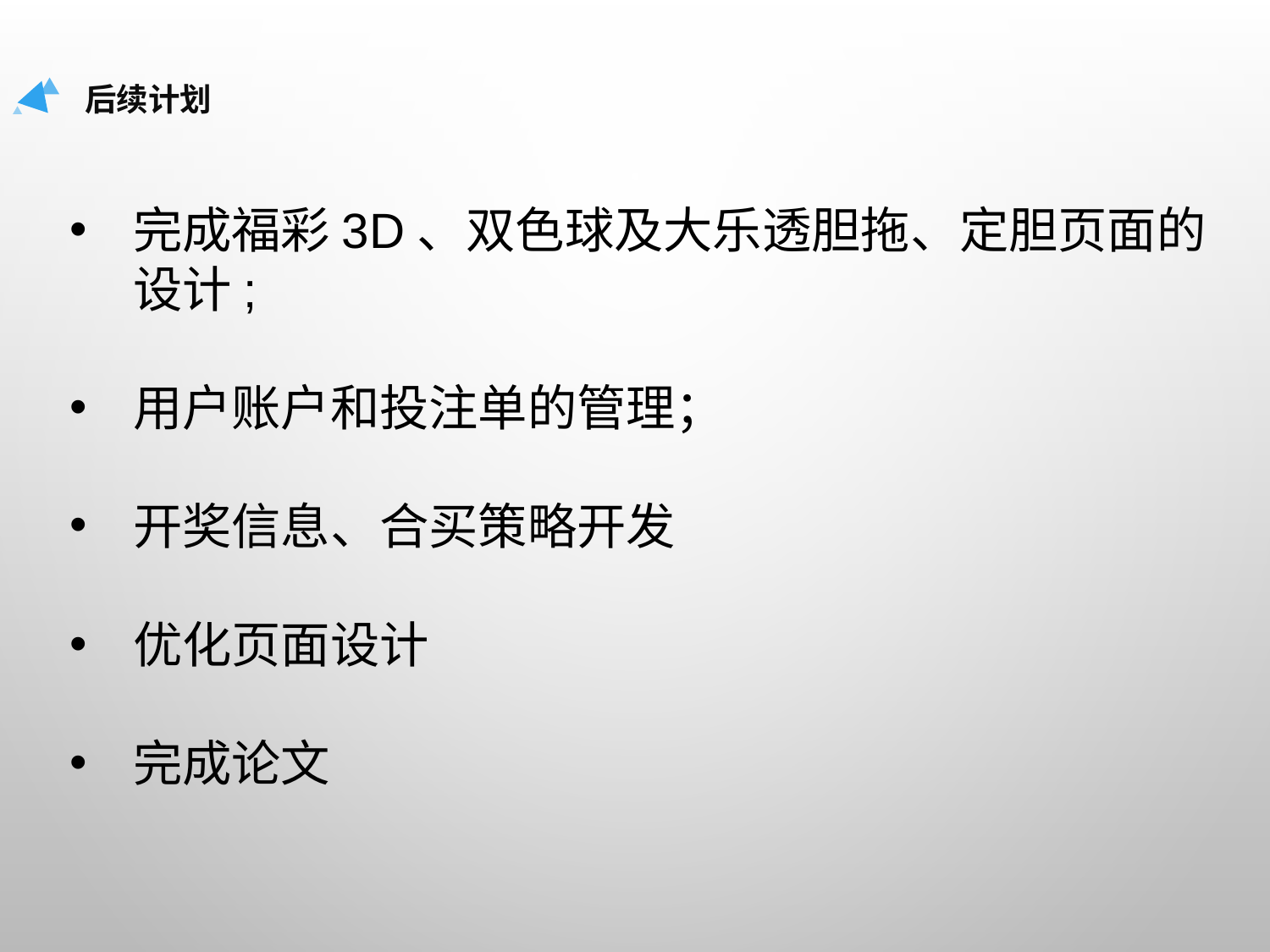

后续计划

完成福彩3D、双色球及大乐透胆拖、定胆页面的设计;

用户账户和投注单的管理；

开奖信息、合买策略开发

优化页面设计

完成论文